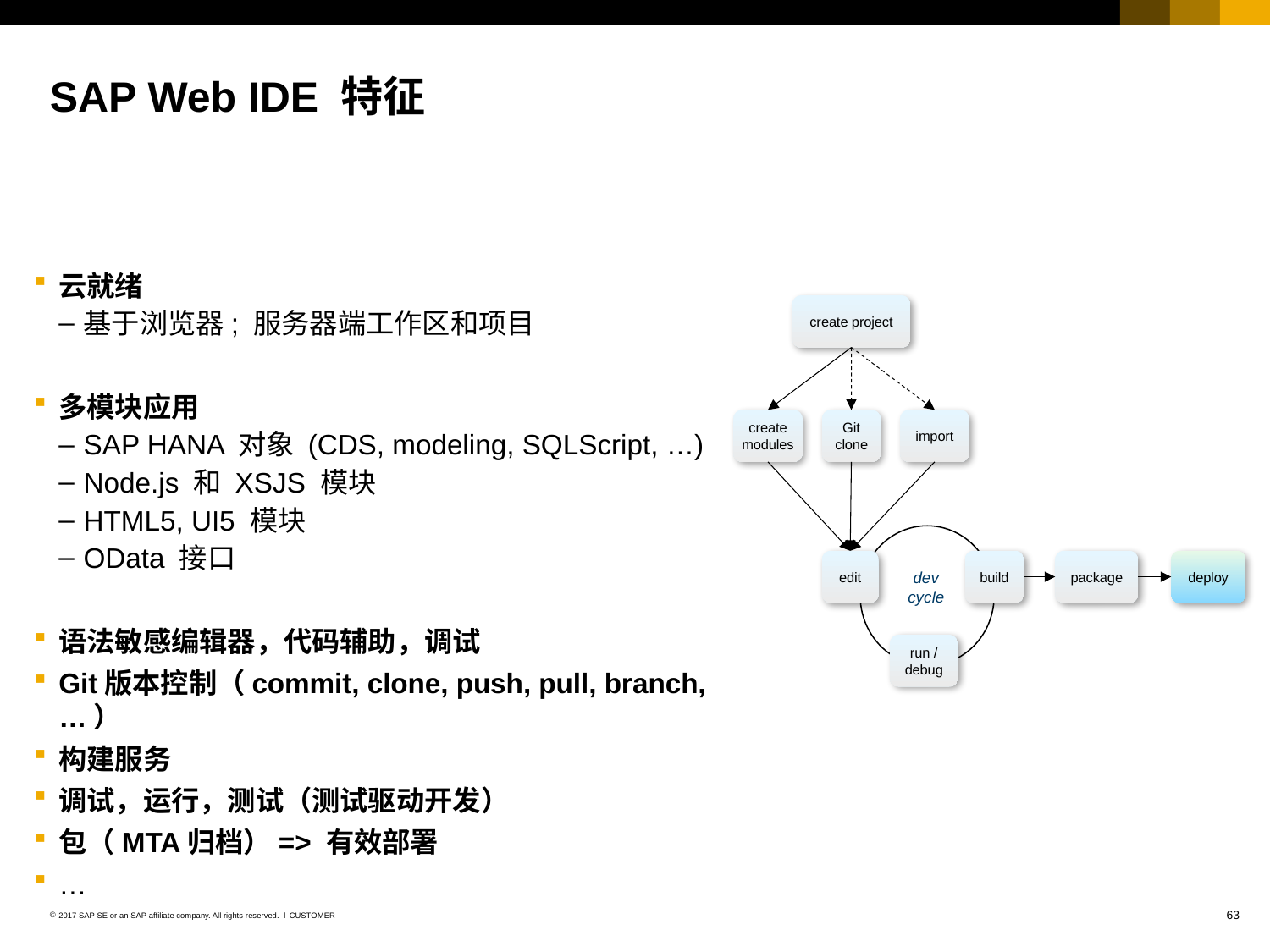

# SAP Web IDE 特征
云就绪
基于浏览器; 服务器端工作区和项目

多模块应用
SAP HANA 对象 (CDS, modeling, SQLScript, …)
Node.js 和 XSJS 模块
HTML5, UI5 模块
OData 接口

语法敏感编辑器，代码辅助，调试
Git版本控制（commit, clone, push, pull, branch, …）
构建服务
调试，运行，测试（测试驱动开发）
包（MTA归档）=> 有效部署
…

create project
create modules
Git clone
import

edit
build
package
deploy
dev
cycle
run / debug